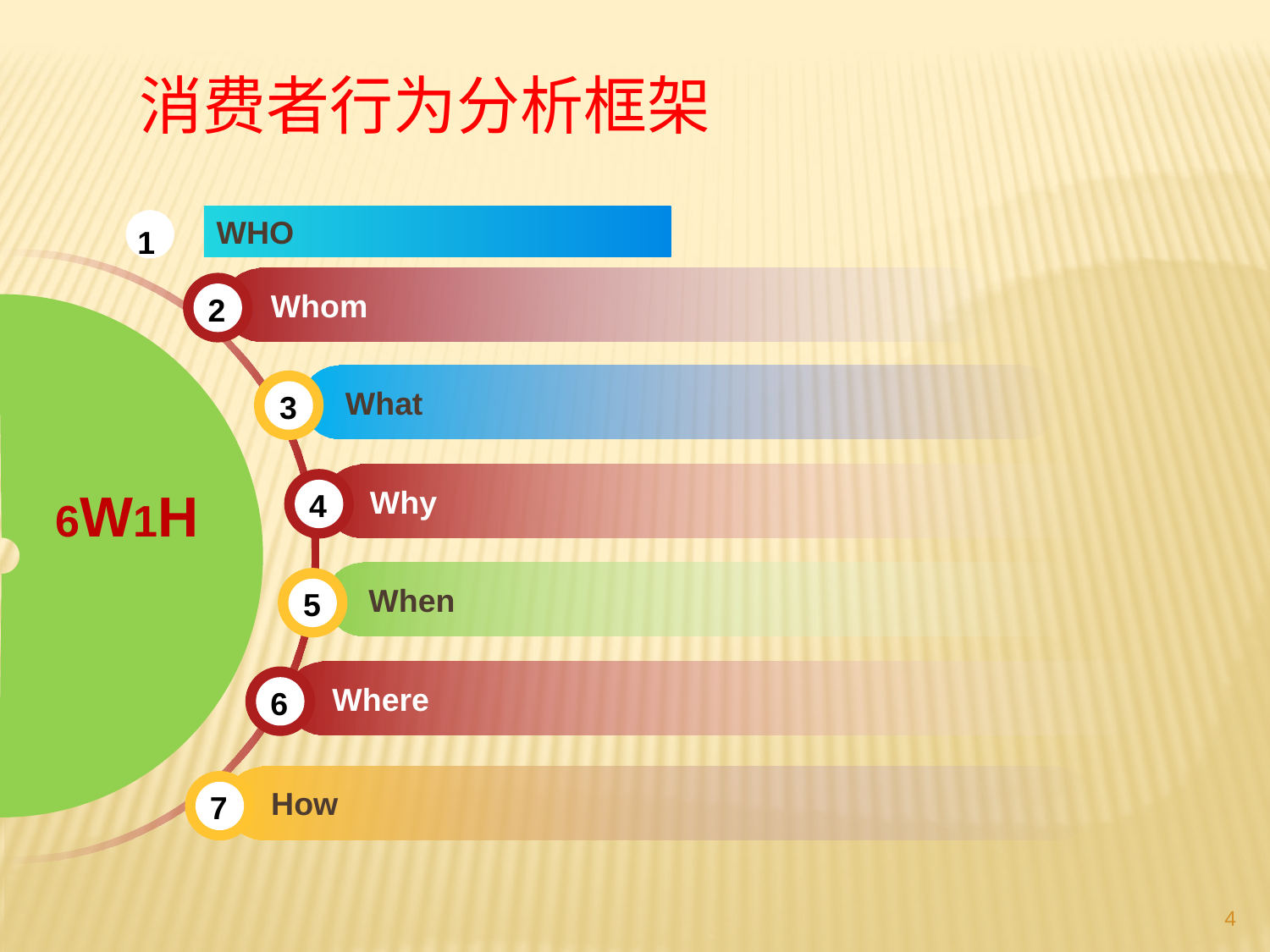

消费者行为分析框架

WHO

1

Whom
2

What
3

Why
4
6W1H

When
5

Where
6

How
7
4